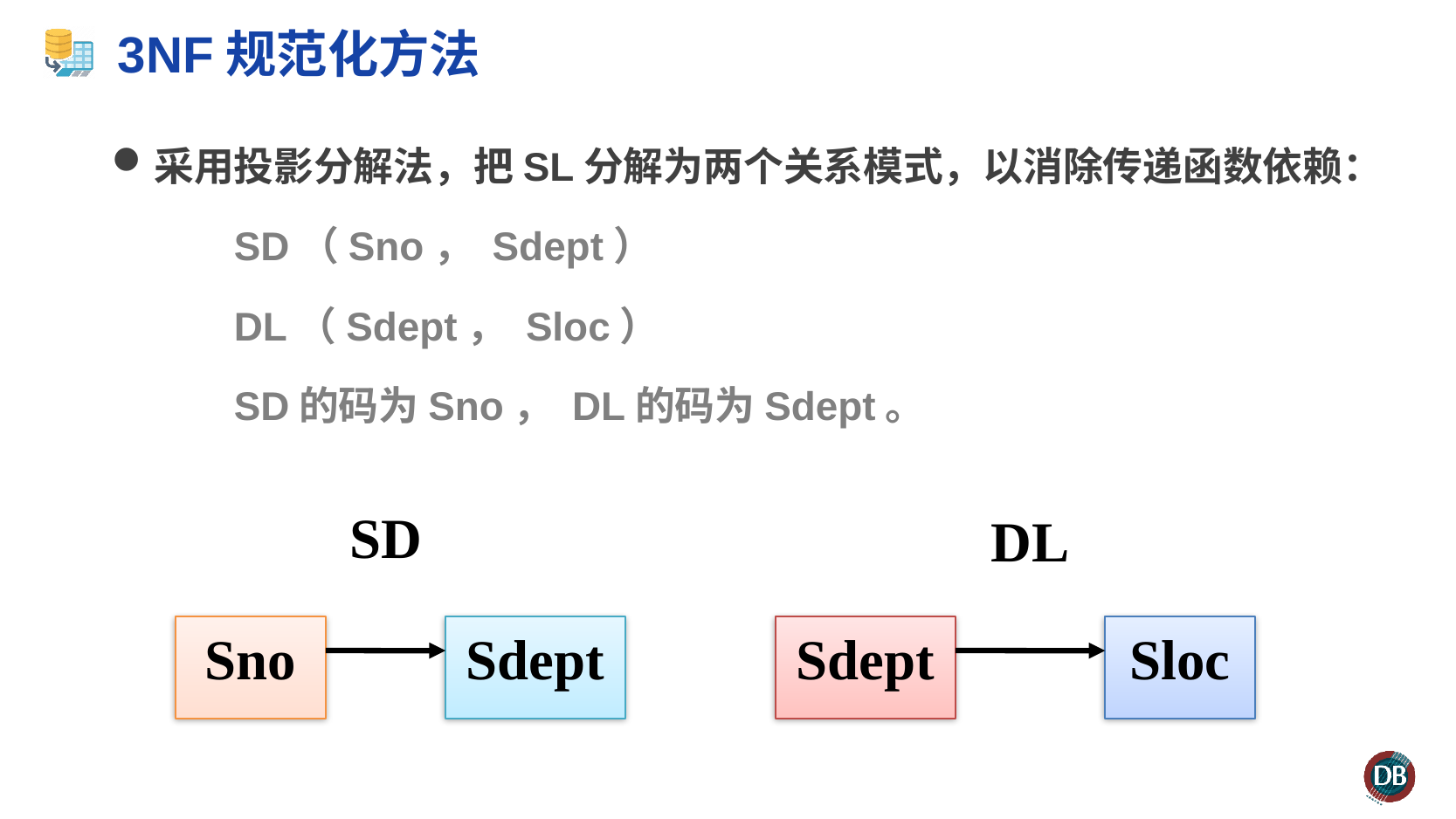

# 3NF规范化方法
采用投影分解法，把SL分解为两个关系模式，以消除传递函数依赖：
           SD（Sno， Sdept）
           DL（Sdept， Sloc）
           SD的码为Sno， DL的码为Sdept。
SD
DL
Sno
Sdept
Sdept
Sloc